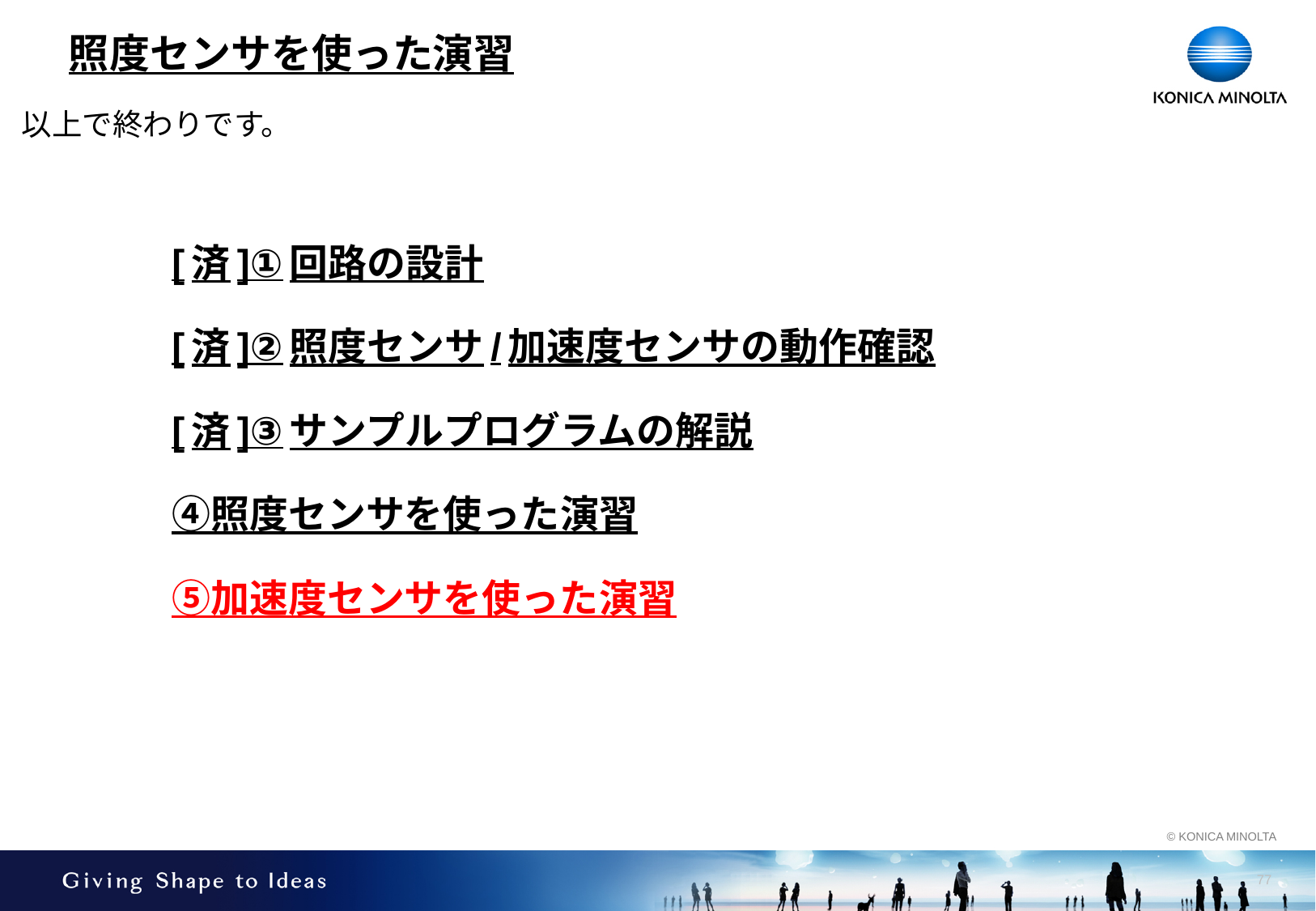

# 照度センサを使った演習
以上で終わりです。

[済]①回路の設計
[済]②照度センサ/加速度センサの動作確認
[済]③サンプルプログラムの解説
④照度センサを使った演習
⑤加速度センサを使った演習
77